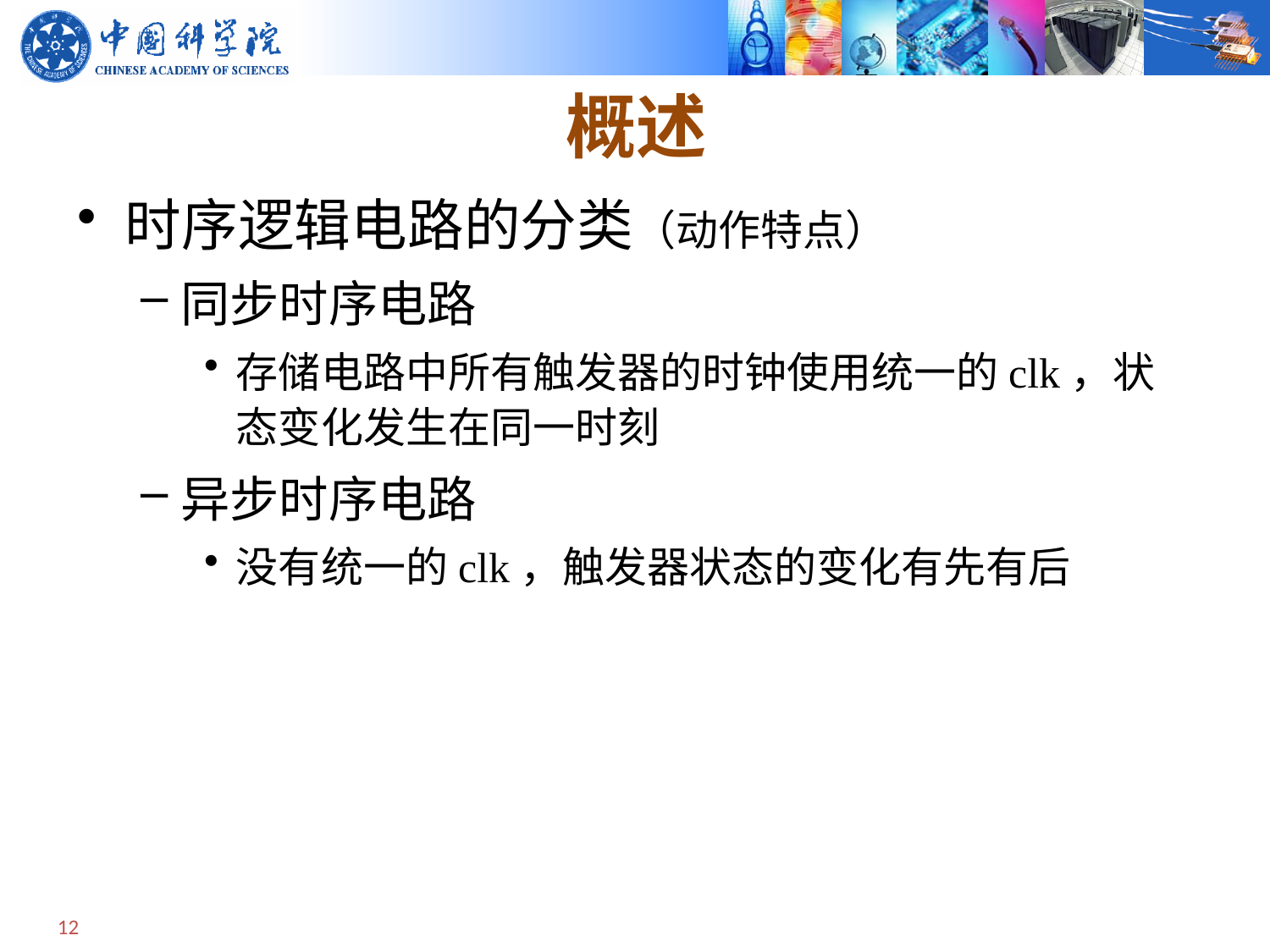

# 概述
时序逻辑电路的分类（动作特点）
同步时序电路
存储电路中所有触发器的时钟使用统一的clk，状态变化发生在同一时刻
异步时序电路
没有统一的clk，触发器状态的变化有先有后